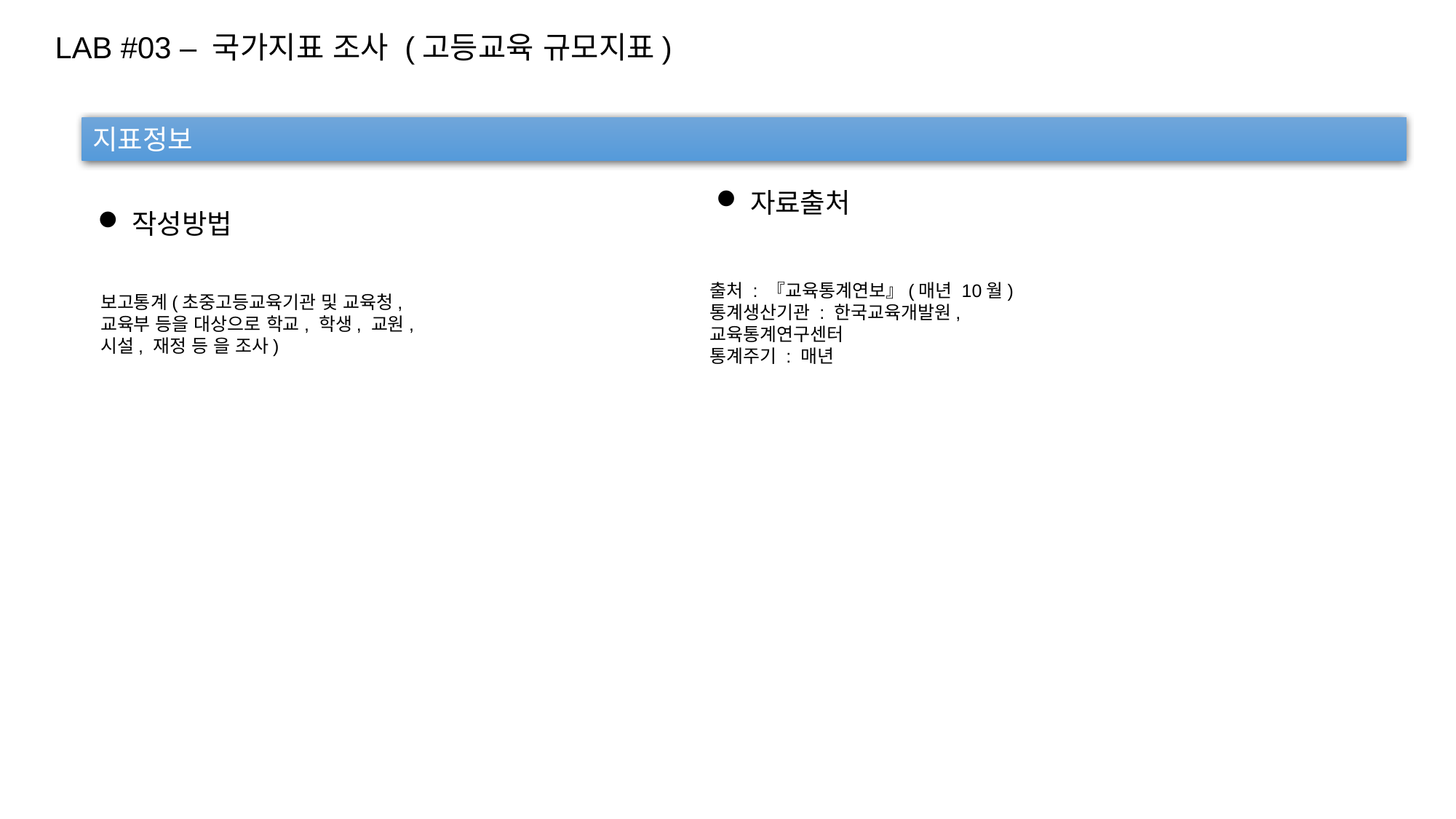

LAB #03 – 국가지표 조사 (고등교육 규모지표)
지표정보
자료출처
작성방법
출처 : 『교육통계연보』(매년 10월)
통계생산기관 : 한국교육개발원, 교육통계연구센터
통계주기 : 매년
보고통계(초중고등교육기관 및 교육청, 교육부 등을 대상으로 학교, 학생, 교원, 시설, 재정 등 을 조사)